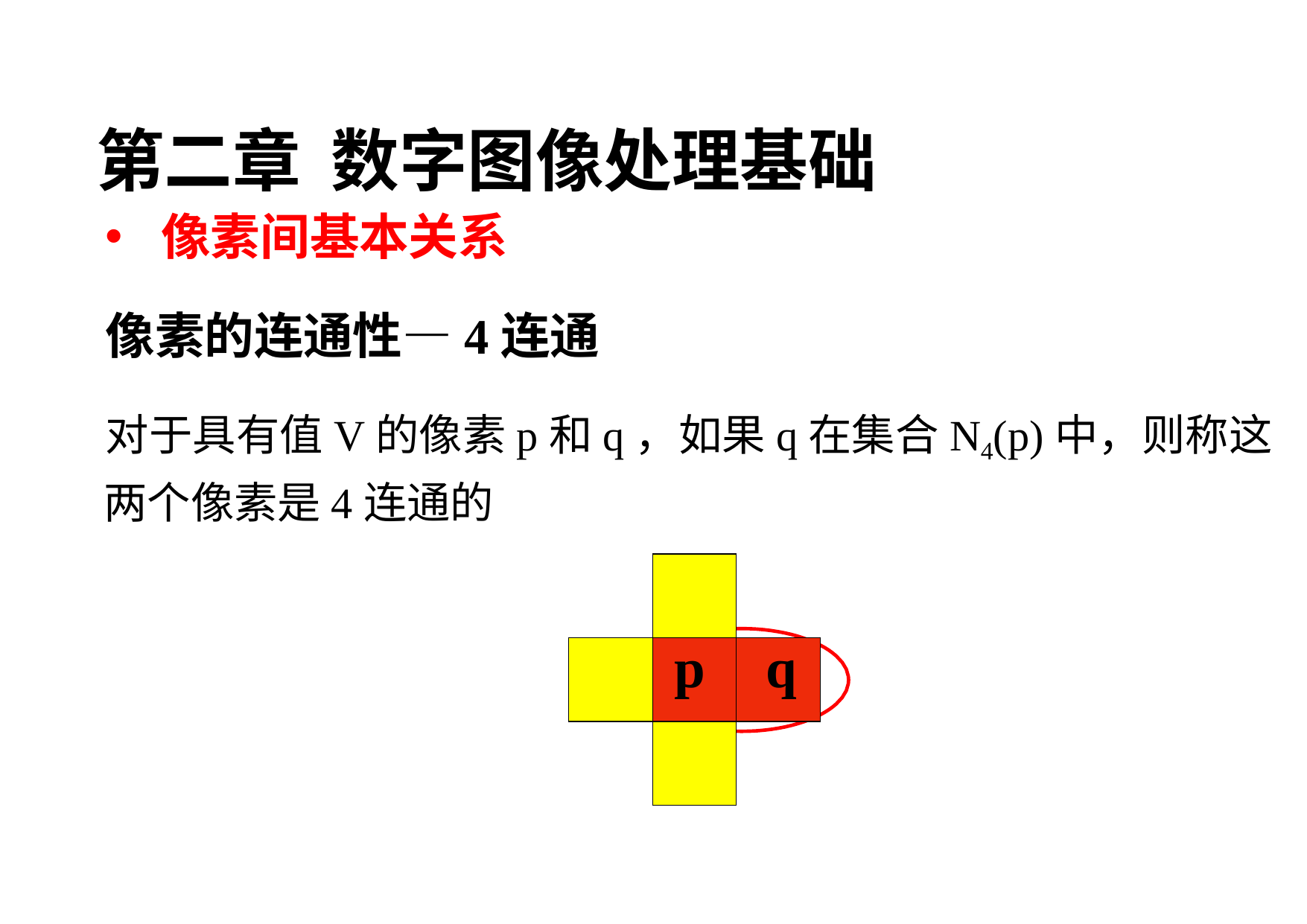

第二章  数字图像处理基础
像素间基本关系
# 像素的连通性—4连通
对于具有值V的像素p和q，如果q在集合N4(p)中，则称这两个像素是4连通的
|  |  |  |
| --- | --- | --- |
|  | p | q |
|  |  |  |

89